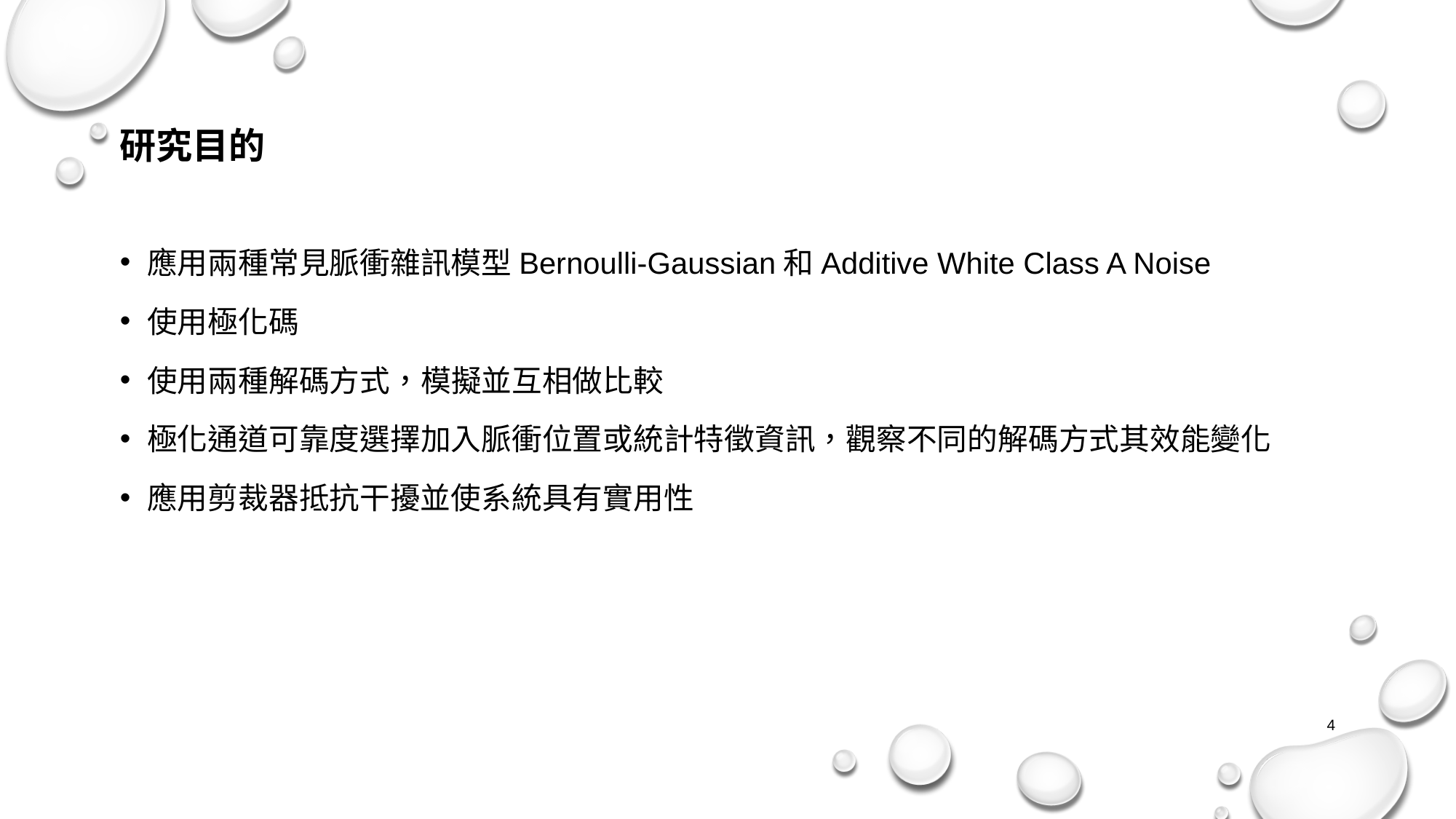

# 研究目的
應用兩種常見脈衝雜訊模型Bernoulli-Gaussian和Additive White Class A Noise
使用極化碼
使用兩種解碼方式，模擬並互相做比較
極化通道可靠度選擇加入脈衝位置或統計特徵資訊，觀察不同的解碼方式其效能變化
應用剪裁器抵抗干擾並使系統具有實用性
4